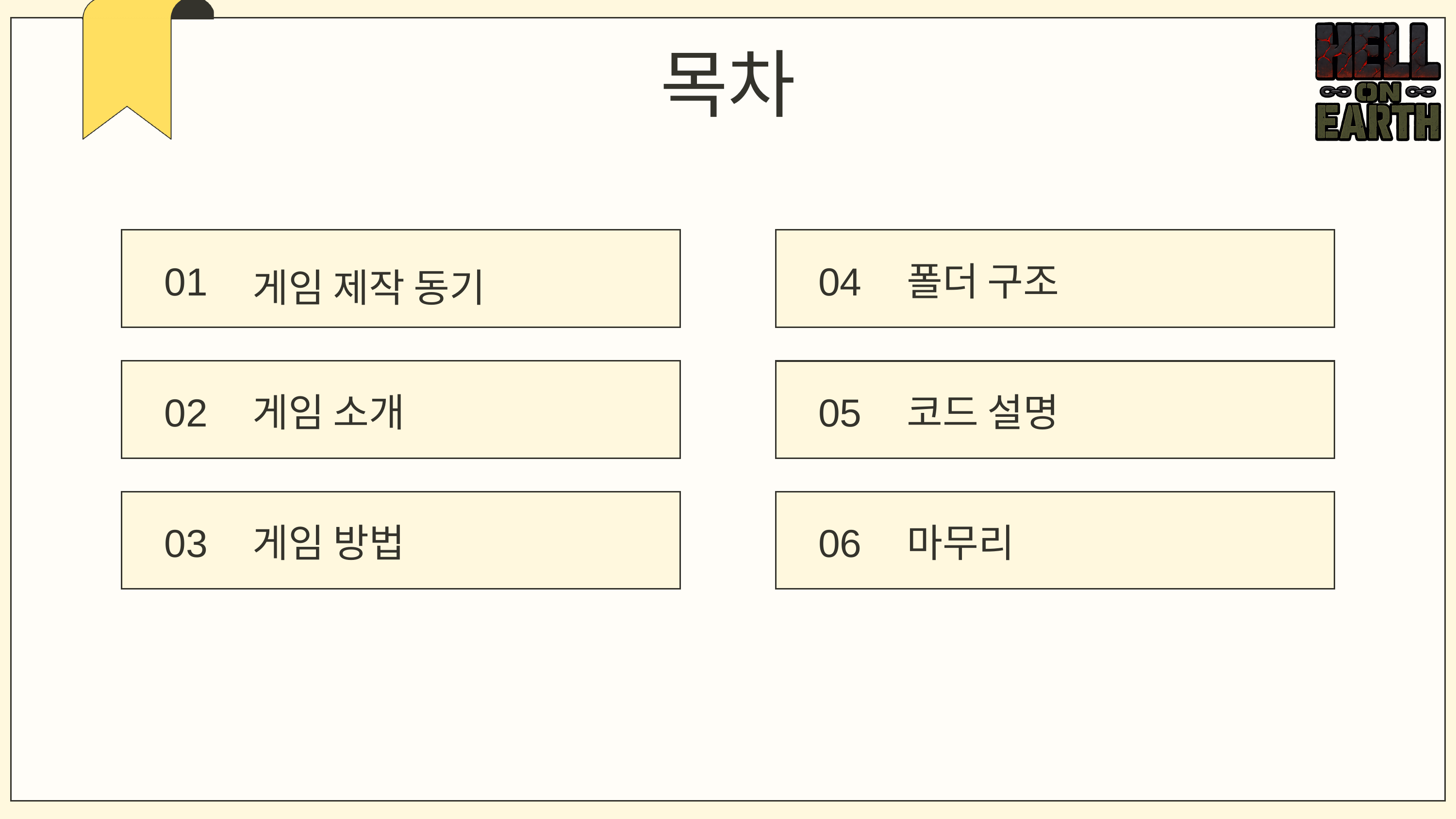

목차

01
04
폴더 구조
게임 제작 동기

02
게임 소개
05
코드 설명

03
게임 방법
06
마무리